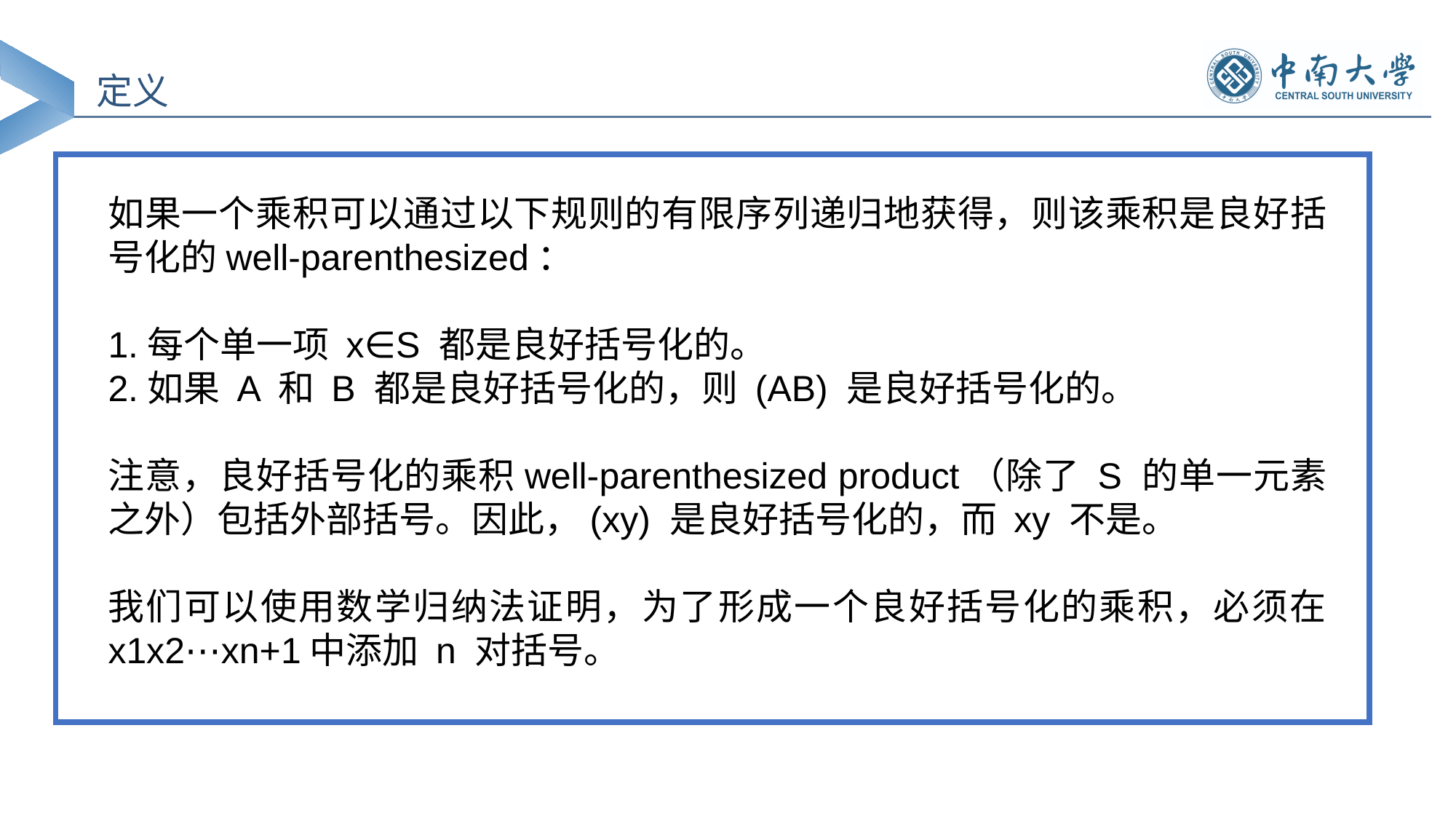

定义

如果一个乘积可以通过以下规则的有限序列递归地获得，则该乘积是良好括号化的well-parenthesized：

1.每个单一项 x∈S 都是良好括号化的。
2.如果 A 和 B 都是良好括号化的，则 (AB) 是良好括号化的。

注意，良好括号化的乘积well-parenthesized product（除了 S 的单一元素之外）包括外部括号。因此，(xy) 是良好括号化的，而 xy 不是。

我们可以使用数学归纳法证明，为了形成一个良好括号化的乘积，必须在 x1x2⋯xn+1中添加 n 对括号。